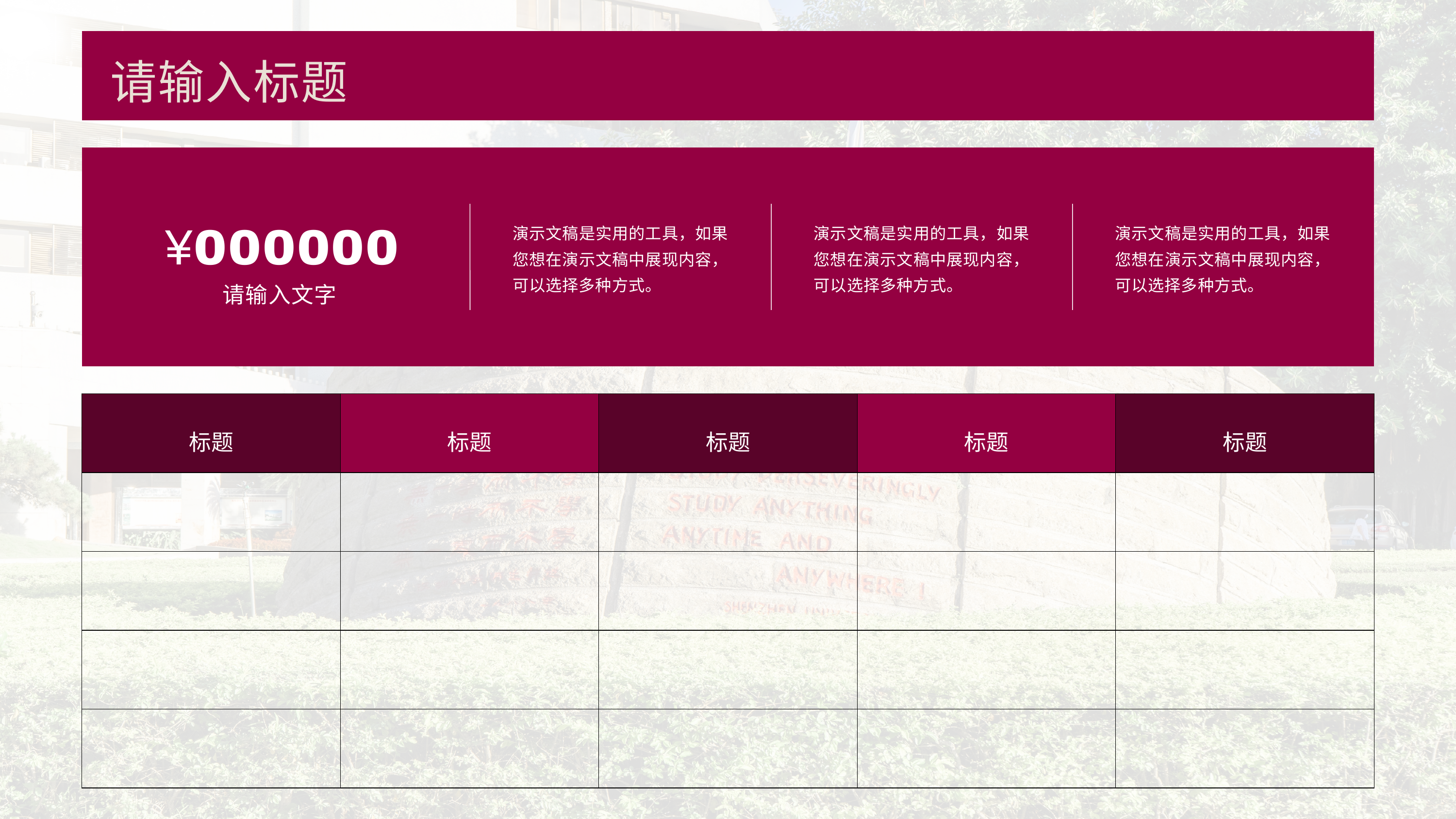

请输入标题

¥000000

演示文稿是实用的工具，如果您想在演示文稿中展现内容，可以选择多种方式。
演示文稿是实用的工具，如果您想在演示文稿中展现内容，可以选择多种方式。
演示文稿是实用的工具，如果您想在演示文稿中展现内容，可以选择多种方式。
请输入文字
| 标题 | 标题 | 标题 | 标题 | 标题 |
| --- | --- | --- | --- | --- |
|  |  |  |  |  |
|  |  |  |  |  |
|  |  |  |  |  |
|  |  |  |  |  |